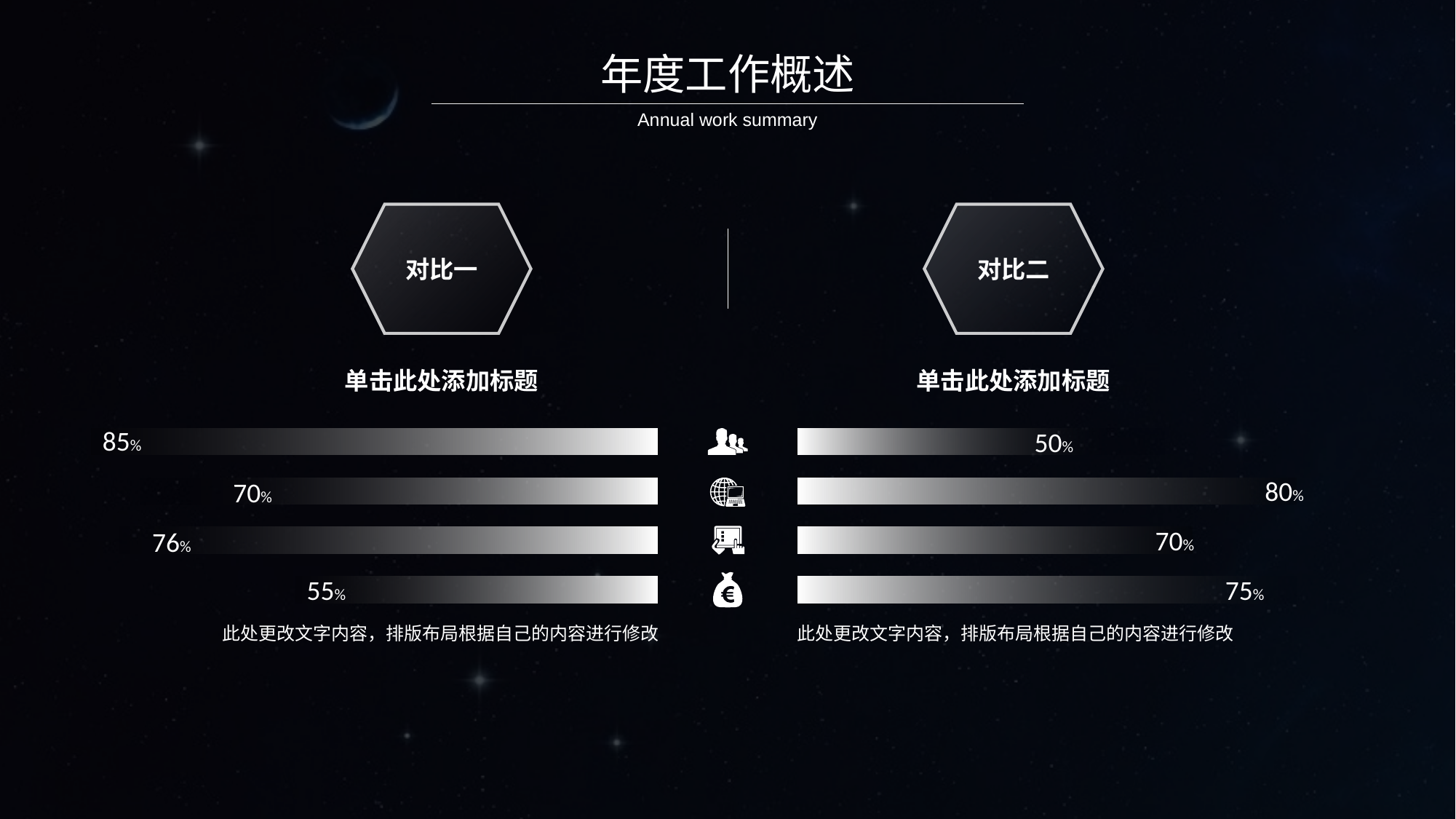

年度工作概述
Annual work summary

对比一

对比二
单击此处添加标题
单击此处添加标题
85%
50%

80%
70%

70%
76%

55%
75%

此处更改文字内容，排版布局根据自己的内容进行修改
此处更改文字内容，排版布局根据自己的内容进行修改